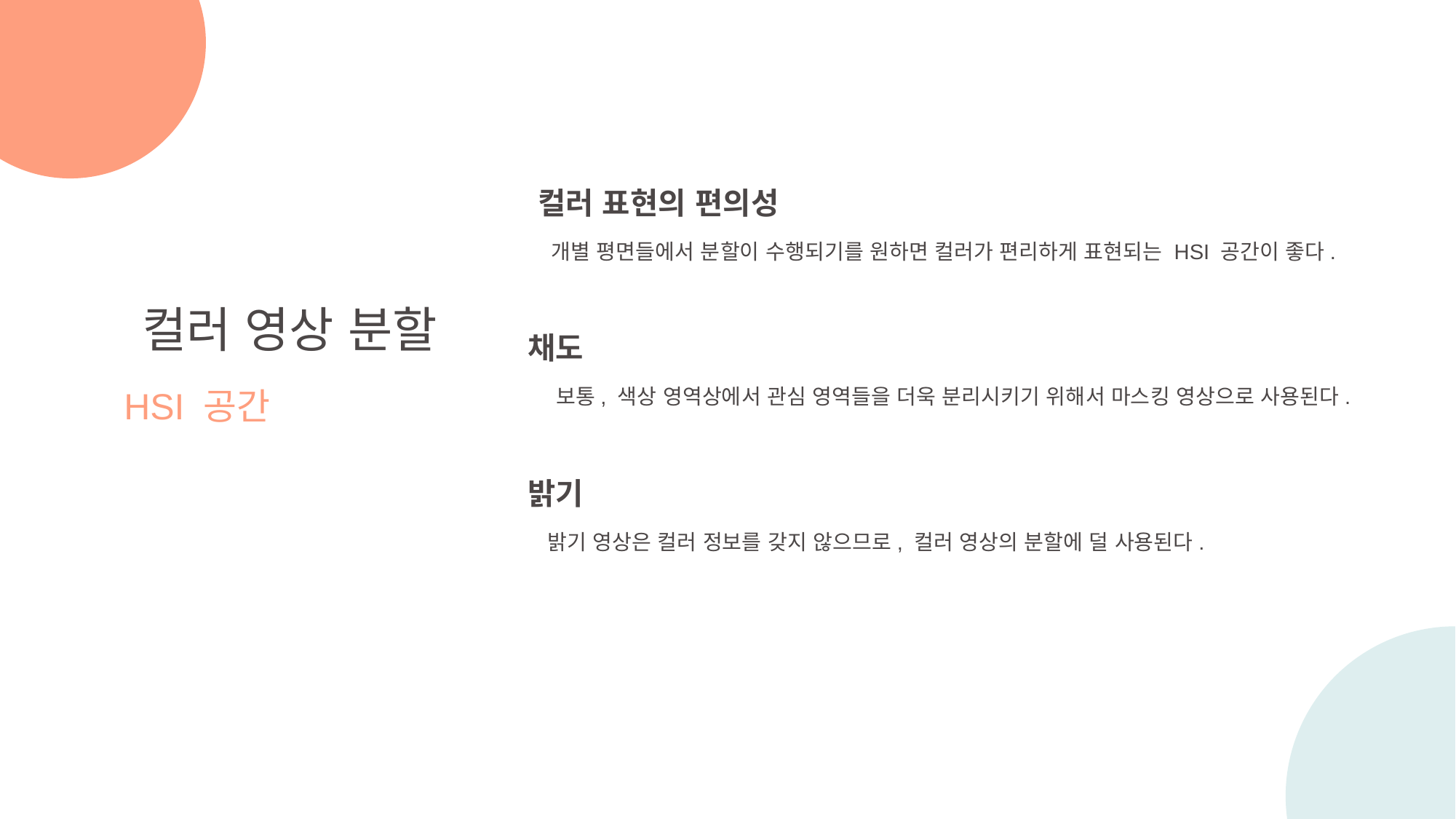

컬러 표현의 편의성
개별 평면들에서 분할이 수행되기를 원하면 컬러가 편리하게 표현되는 HSI 공간이 좋다.
컬러 영상 분할
HSI 공간
채도
보통, 색상 영역상에서 관심 영역들을 더욱 분리시키기 위해서 마스킹 영상으로 사용된다.
밝기
밝기 영상은 컬러 정보를 갖지 않으므로, 컬러 영상의 분할에 덜 사용된다.